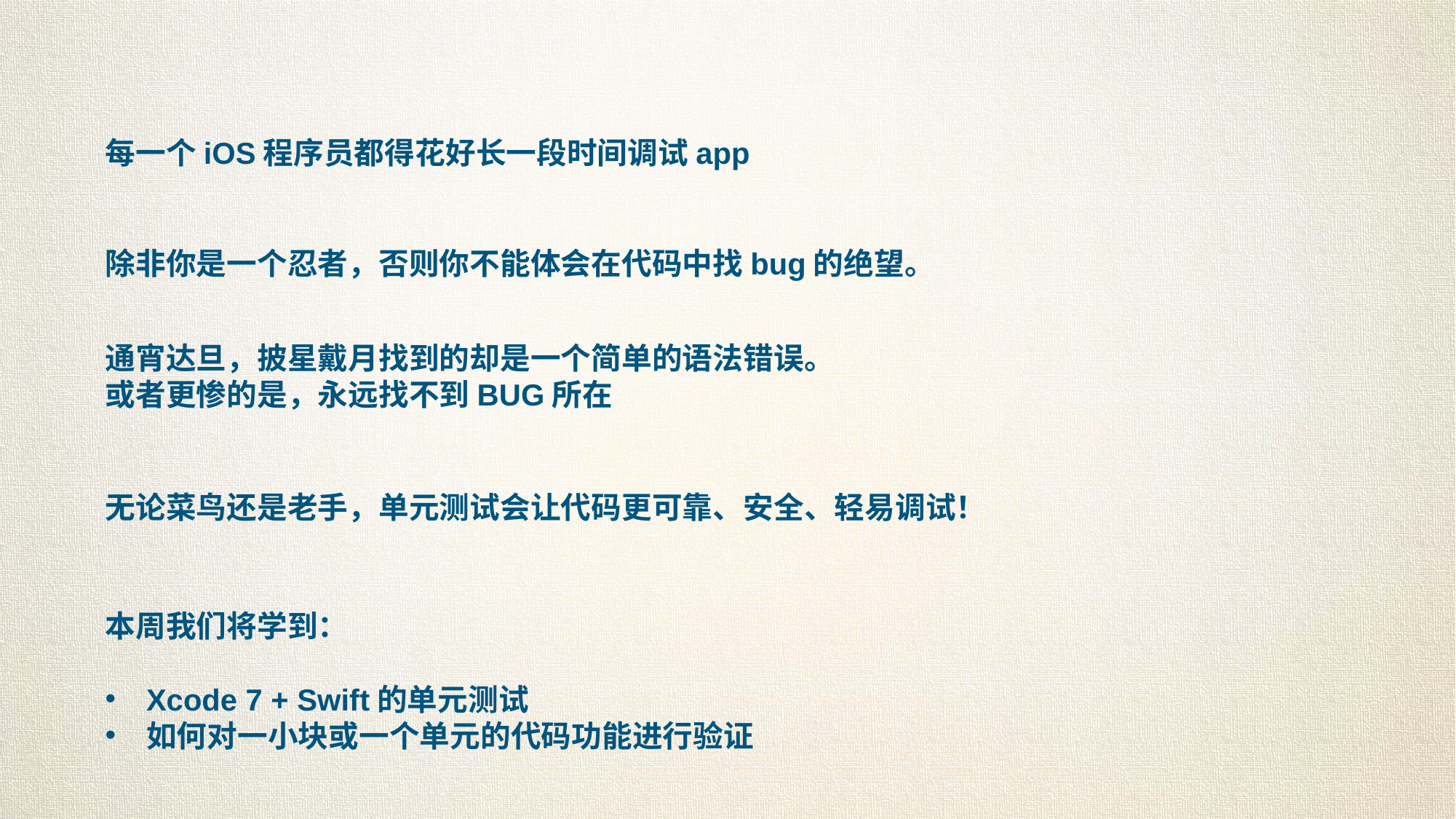

每一个iOS程序员都得花好长一段时间调试app
除非你是一个忍者，否则你不能体会在代码中找bug的绝望。
通宵达旦，披星戴月找到的却是一个简单的语法错误。
或者更惨的是，永远找不到BUG所在
无论菜鸟还是老手，单元测试会让代码更可靠、安全、轻易调试！
本周我们将学到：

Xcode 7 + Swift的单元测试
如何对一小块或一个单元的代码功能进行验证